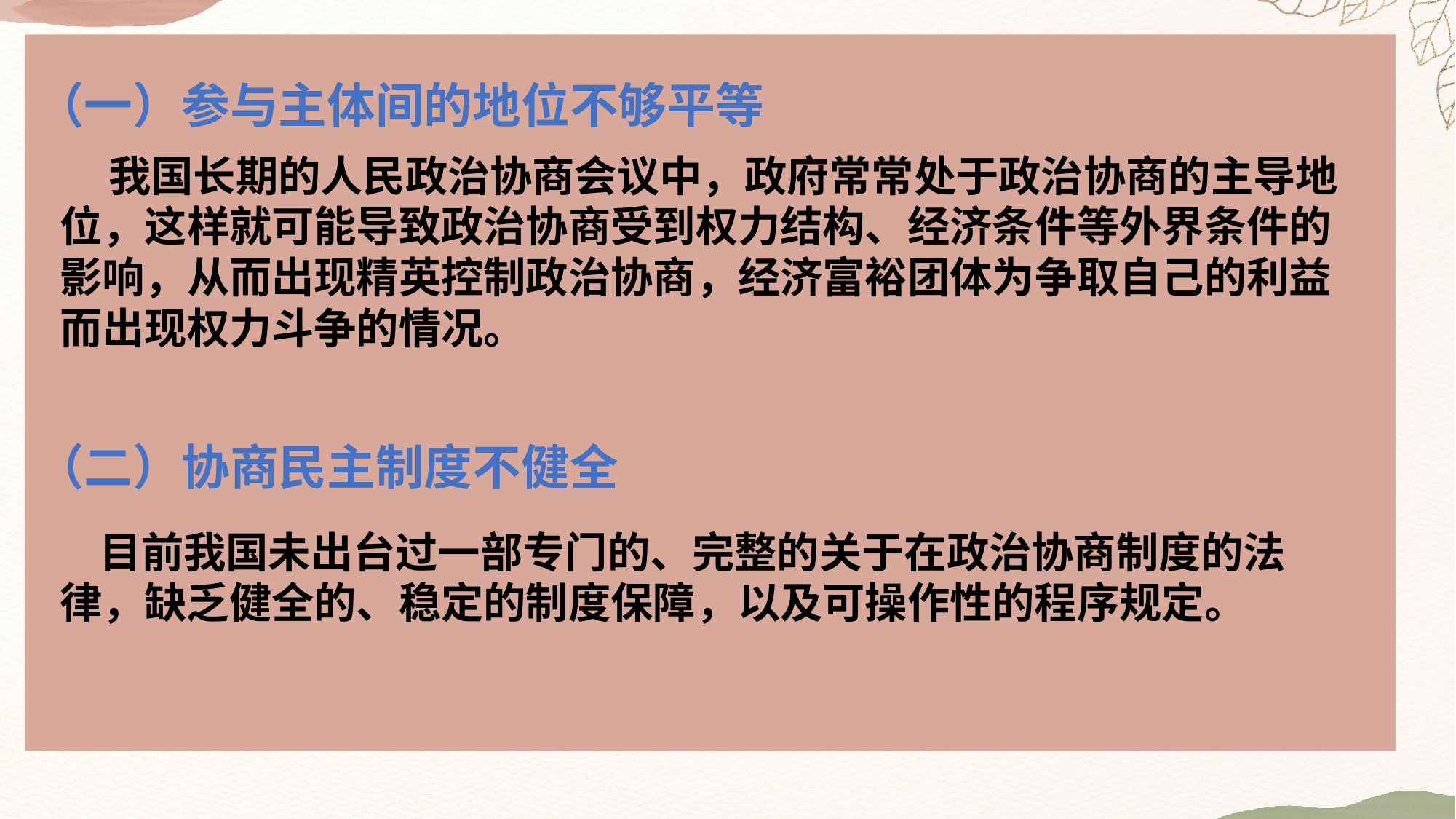

（一）参与主体间的地位不够平等
    我国长期的人民政治协商会议中，政府常常处于政治协商的主导地位，这样就可能导致政治协商受到权力结构、经济条件等外界条件的影响，从而出现精英控制政治协商，经济富裕团体为争取自己的利益而出现权力斗争的情况。

（二）协商民主制度不健全
   目前我国未出台过一部专门的、完整的关于在政治协商制度的法律，缺乏健全的、稳定的制度保障，以及可操作性的程序规定。